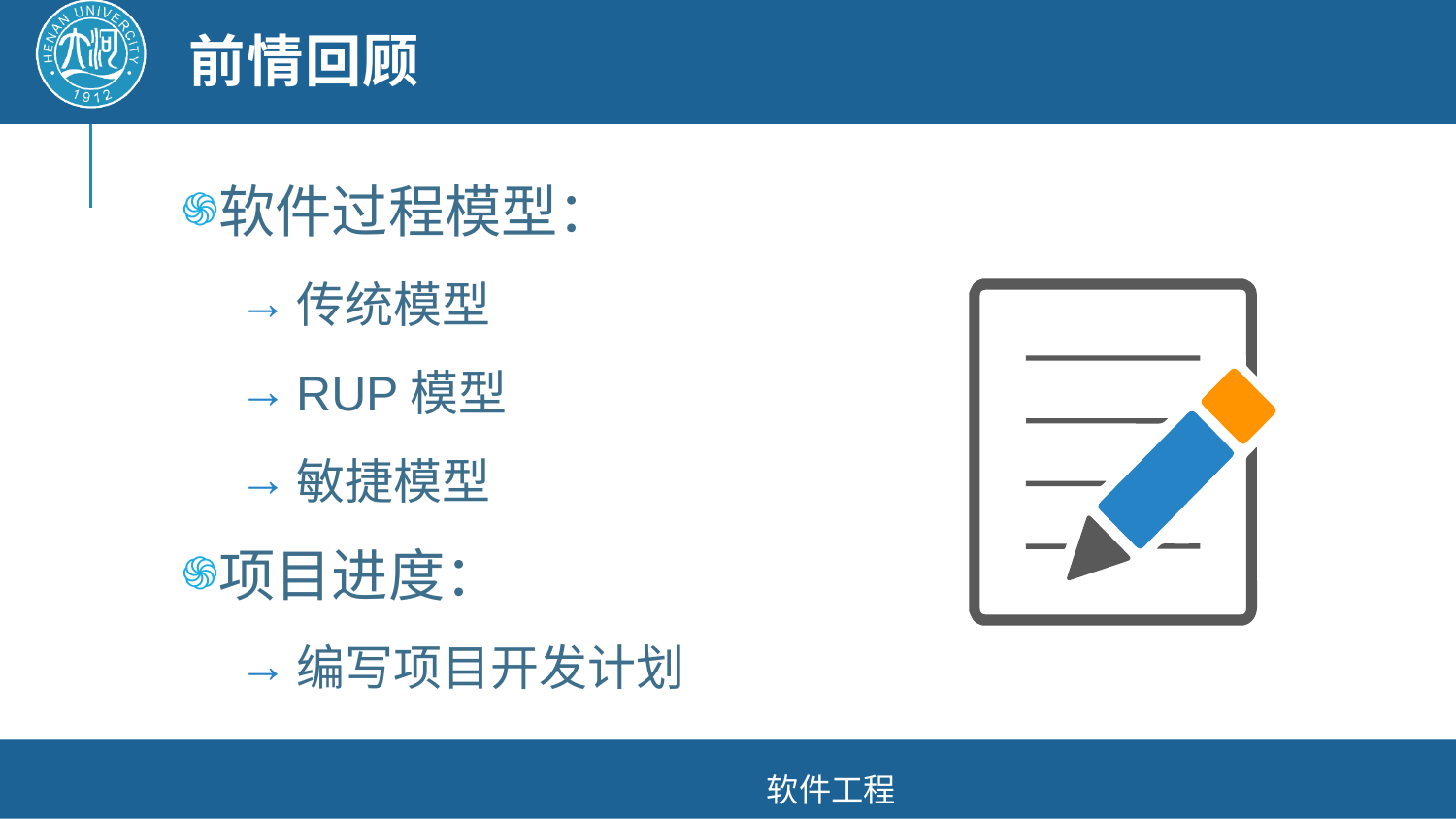

# 前情回顾
软件过程模型：
传统模型
RUP模型
敏捷模型
项目进度：
编写项目开发计划

软件工程
2